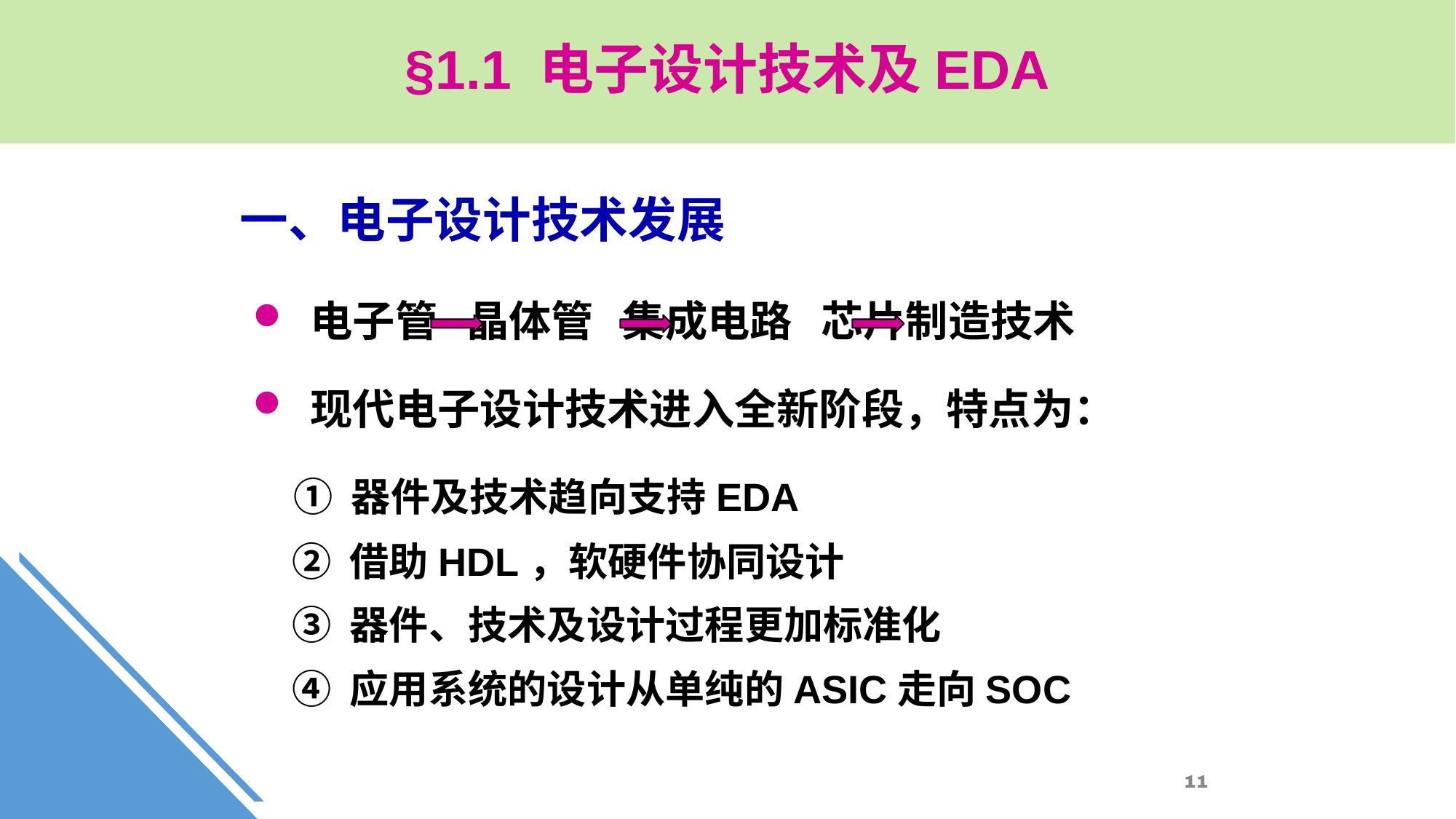

§1.1 电子设计技术及EDA
一、电子设计技术发展
 电子管   晶体管   集成电路   芯片制造技术

 现代电子设计技术进入全新阶段，特点为：
  ① 器件及技术趋向支持EDA
  ② 借助HDL，软硬件协同设计
  ③ 器件、技术及设计过程更加标准化
  ④ 应用系统的设计从单纯的ASIC走向SOC

11